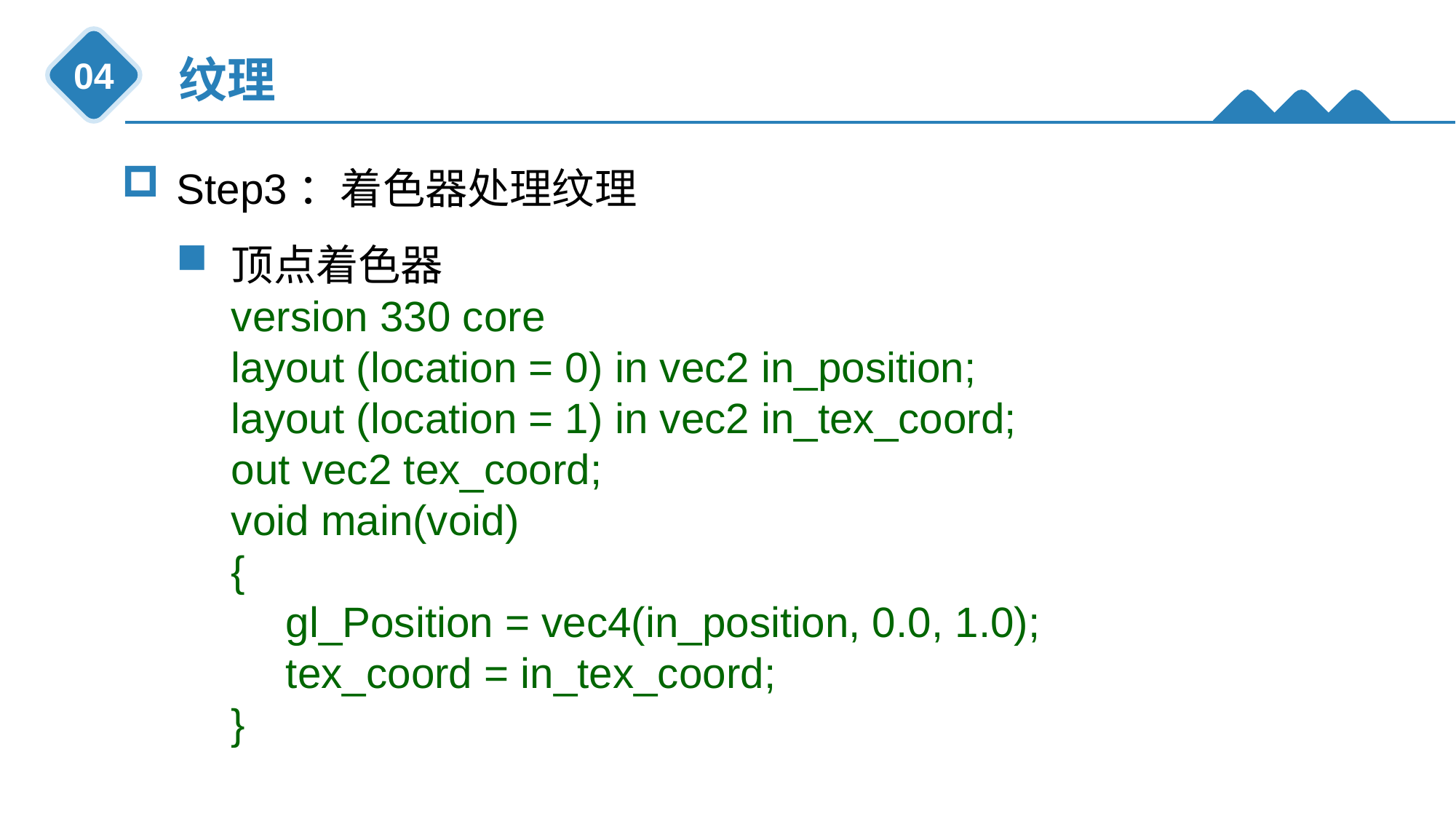

纹理
04

Step3：着色器处理纹理
顶点着色器
version 330 core
layout (location = 0) in vec2 in_position;
layout (location = 1) in vec2 in_tex_coord;
out vec2 tex_coord;
void main(void)
{
gl_Position = vec4(in_position, 0.0, 1.0);
tex_coord = in_tex_coord;
}